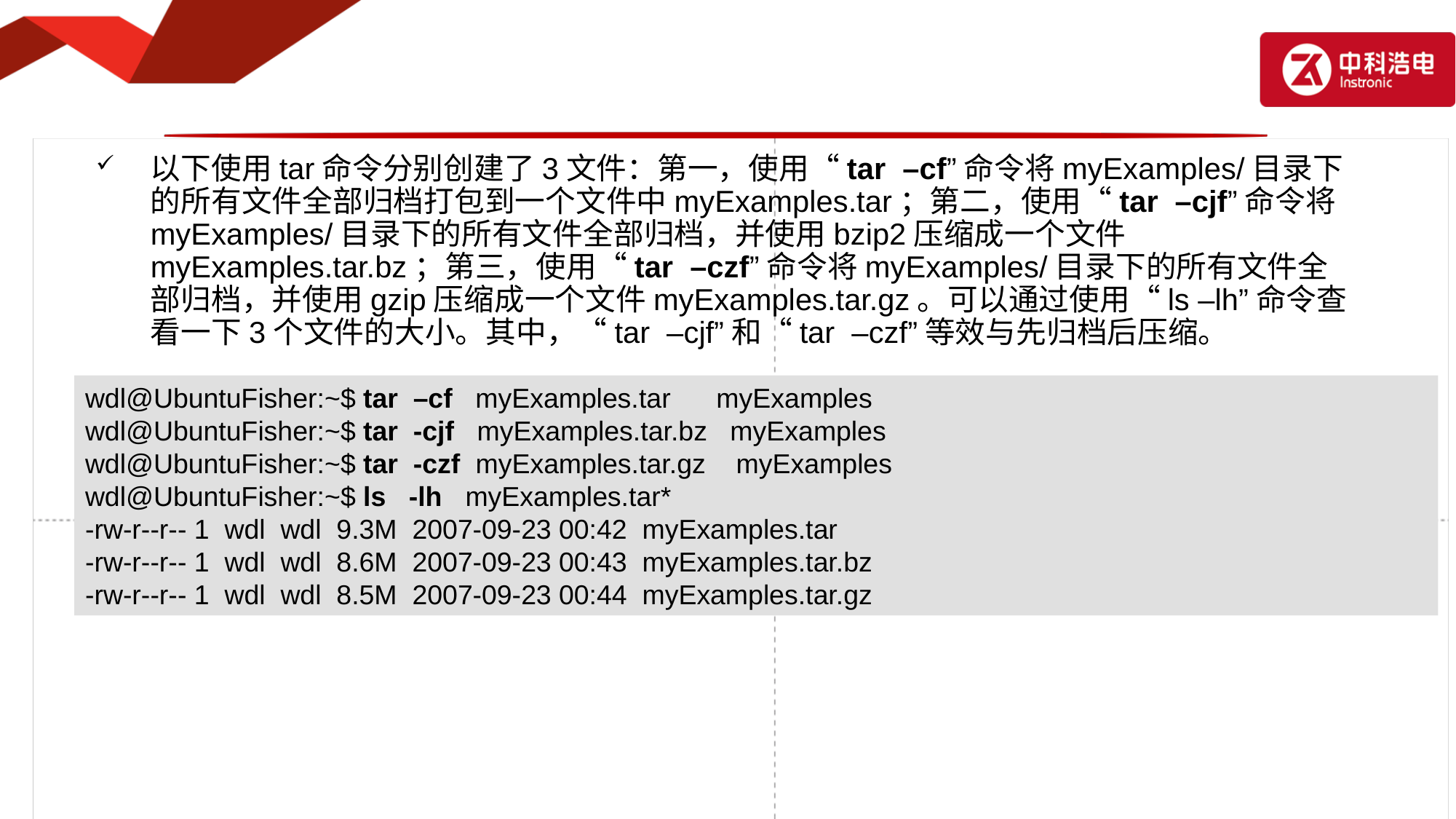

以下使用tar命令分别创建了3文件：第一，使用“tar  –cf”命令将myExamples/目录下的所有文件全部归档打包到一个文件中myExamples.tar；第二，使用“tar  –cjf”命令将myExamples/目录下的所有文件全部归档，并使用bzip2压缩成一个文件myExamples.tar.bz；第三，使用“tar  –czf”命令将myExamples/目录下的所有文件全部归档，并使用gzip压缩成一个文件myExamples.tar.gz。可以通过使用“ls –lh”命令查看一下3个文件的大小。其中，“tar  –cjf”和“tar  –czf”等效与先归档后压缩。
wdl@UbuntuFisher:~$ tar  –cf   myExamples.tar      myExamples
wdl@UbuntuFisher:~$ tar  -cjf   myExamples.tar.bz   myExamples
wdl@UbuntuFisher:~$ tar  -czf  myExamples.tar.gz    myExamples
wdl@UbuntuFisher:~$ ls   -lh   myExamples.tar*
-rw-r--r-- 1  wdl  wdl  9.3M  2007-09-23 00:42  myExamples.tar
-rw-r--r-- 1  wdl  wdl  8.6M  2007-09-23 00:43  myExamples.tar.bz
-rw-r--r-- 1  wdl  wdl  8.5M  2007-09-23 00:44  myExamples.tar.gz